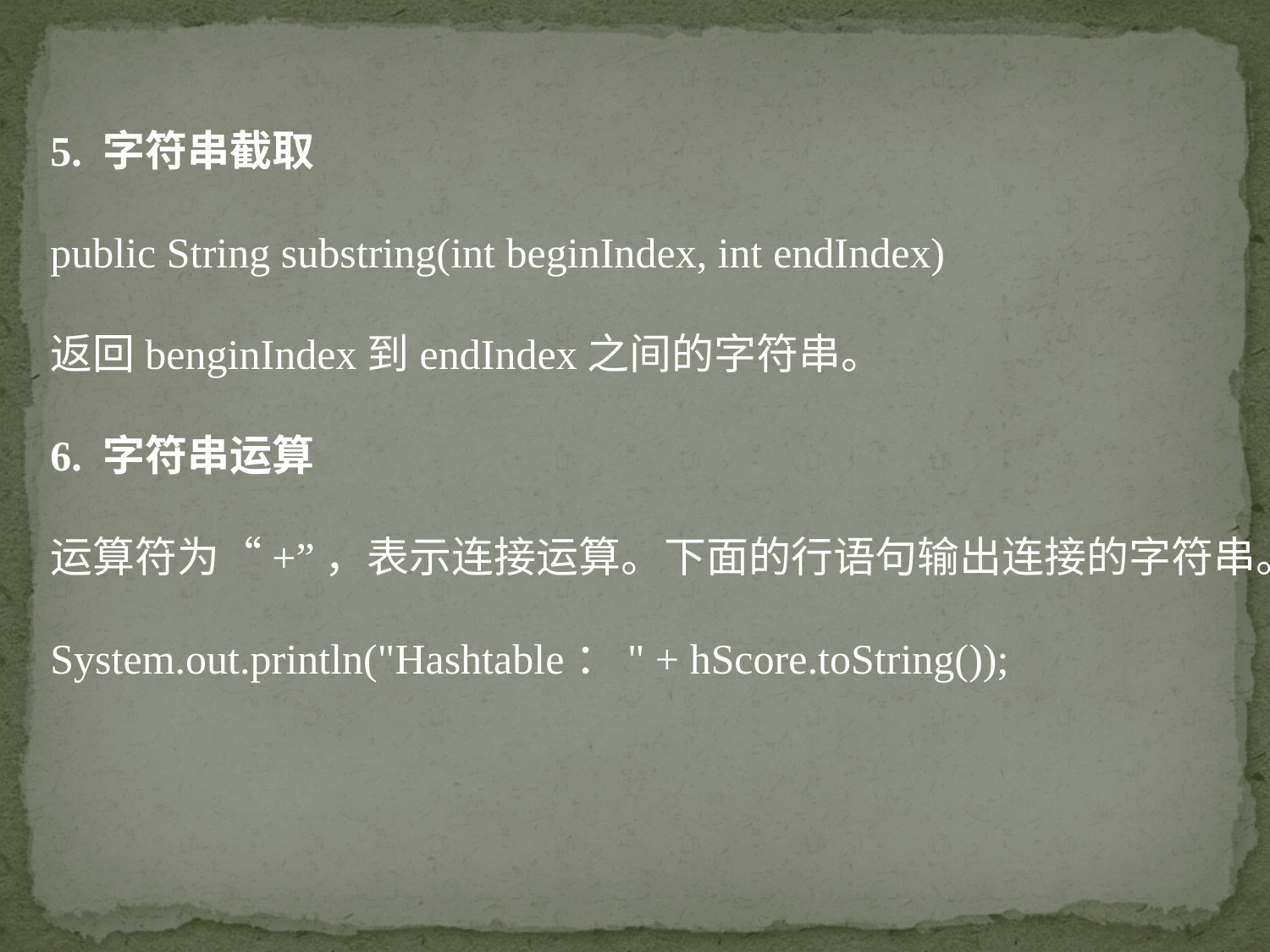

5. 字符串截取
public String substring(int beginIndex, int endIndex)
返回benginIndex到endIndex之间的字符串。
6. 字符串运算
运算符为“+”，表示连接运算。下面的行语句输出连接的字符串。
System.out.println("Hashtable：" + hScore.toString());